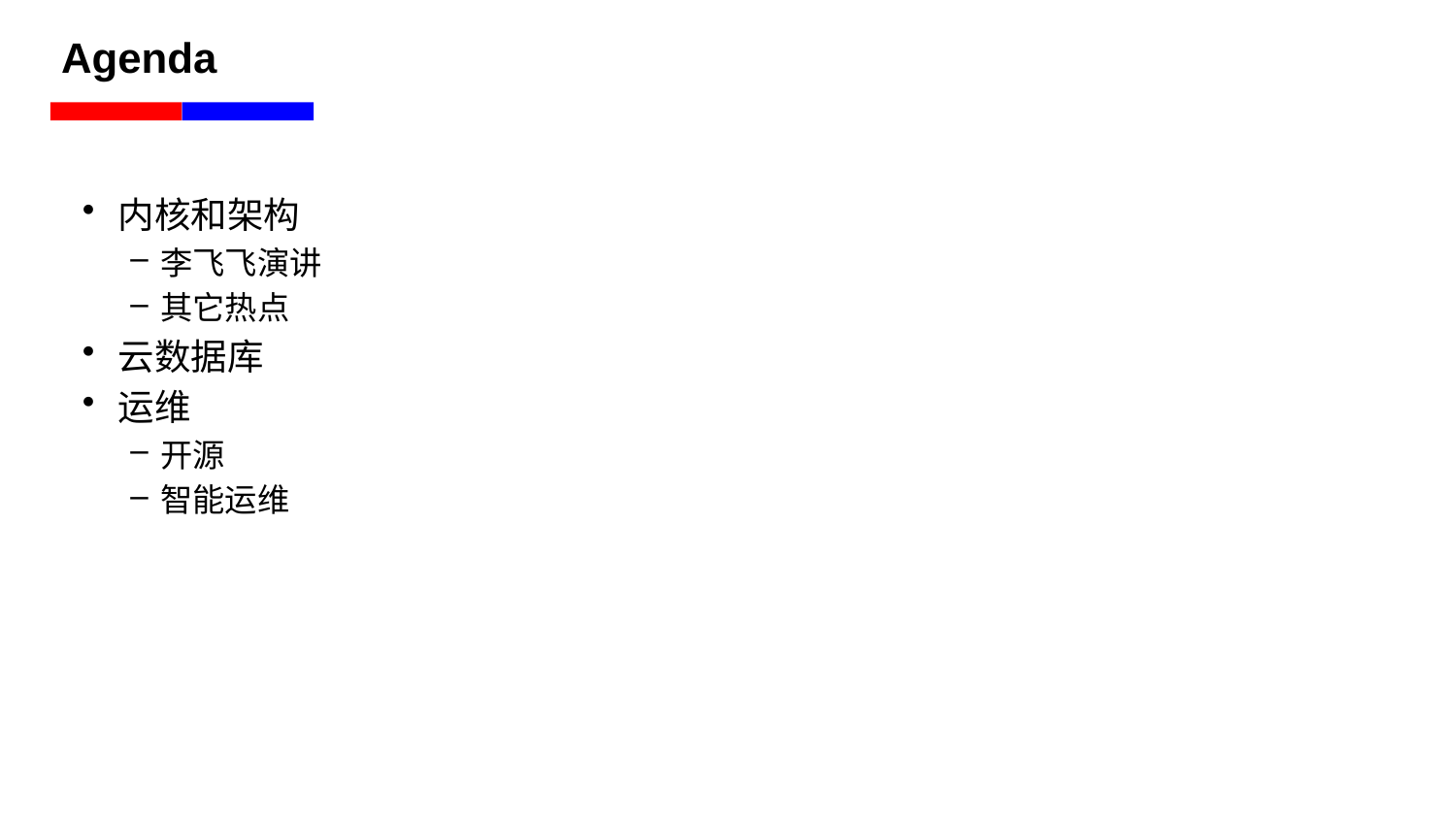

# Agenda
内核和架构
李飞飞演讲
其它热点
云数据库
运维
开源
智能运维